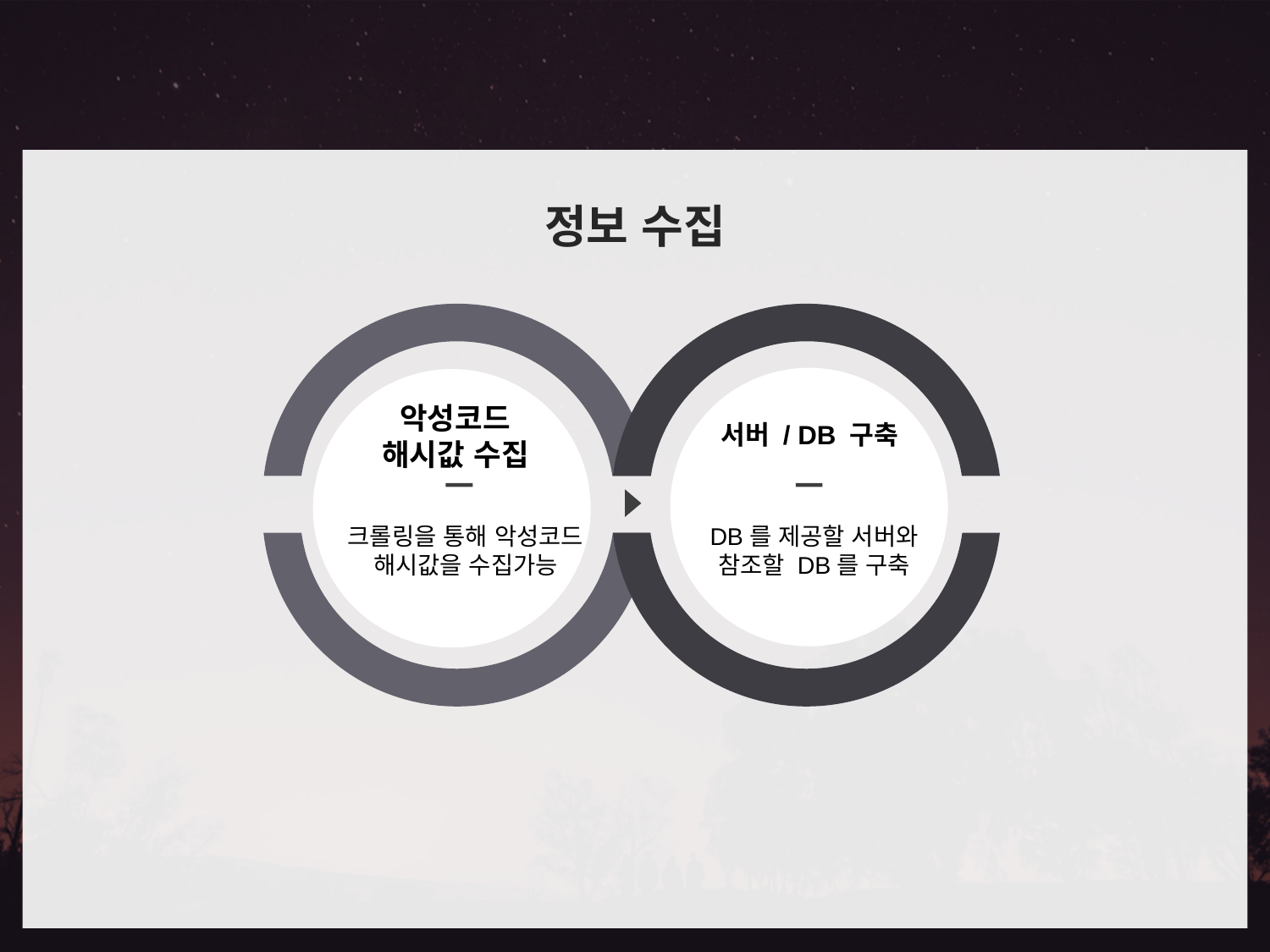

2. 개발 방향
정보 수집

악성코드 해시값 수집
서버 / DB 구축

크롤링을 통해 악성코드
해시값을 수집가능
DB를 제공할 서버와
참조할 DB를 구축